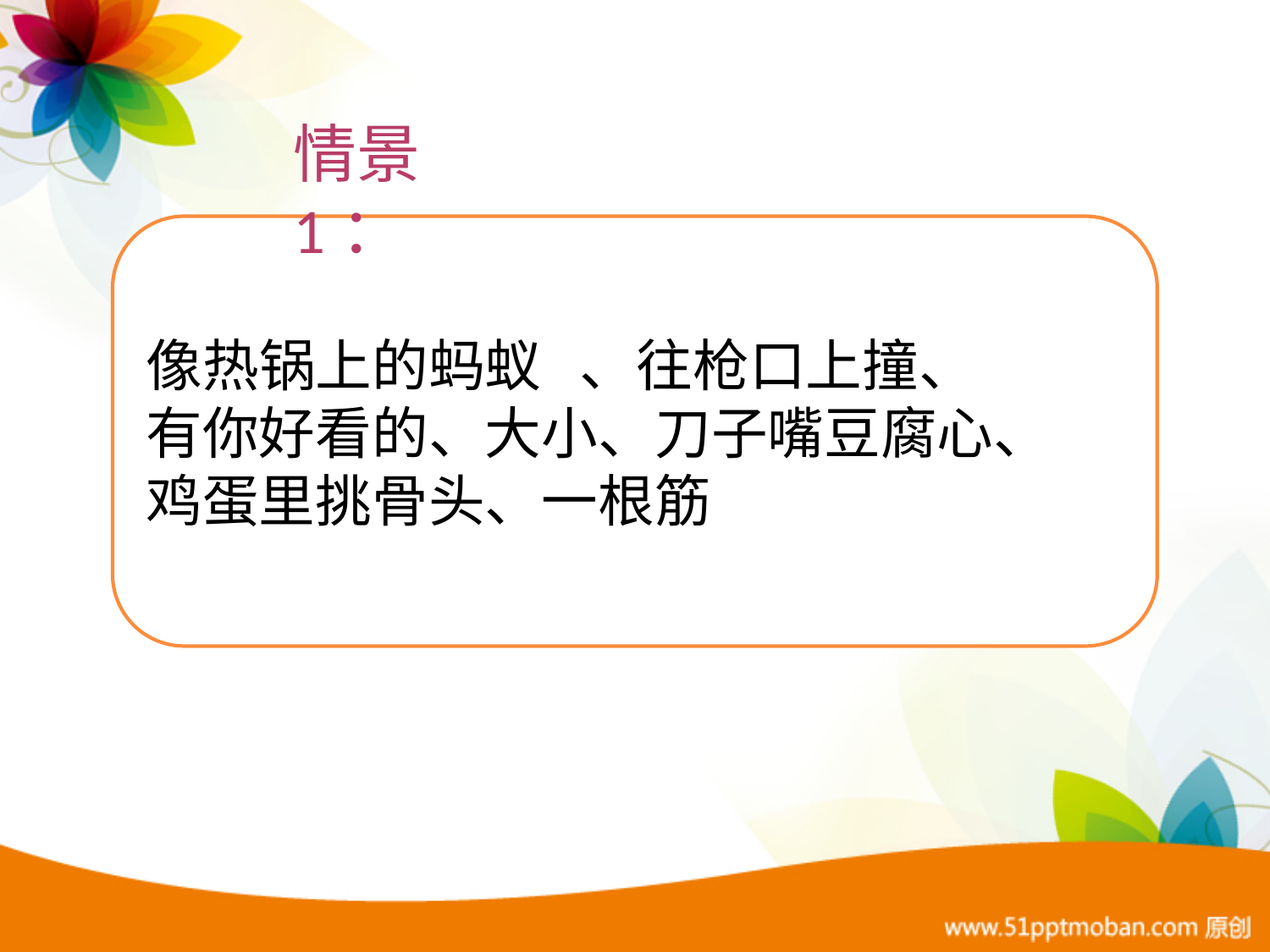

情景1：
像热锅上的蚂蚁   、往枪口上撞、
有你好看的、大小、刀子嘴豆腐心、
鸡蛋里挑骨头、一根筋